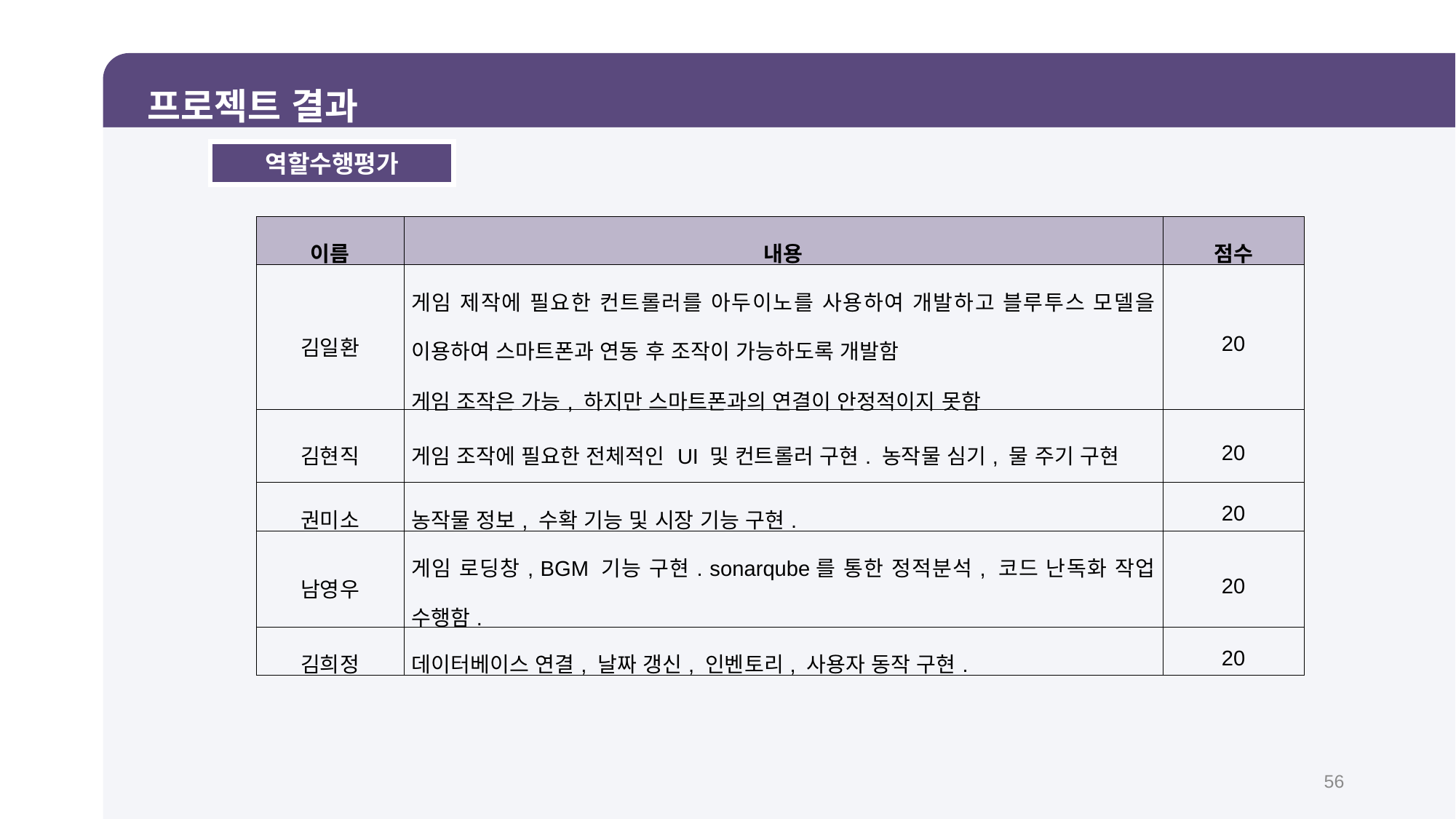

프로젝트 결과
역할수행평가
| 이름 | 내용 | 점수 |
| --- | --- | --- |
| 김일환 | 게임 제작에 필요한 컨트롤러를 아두이노를 사용하여 개발하고 블루투스 모델을 이용하여 스마트폰과 연동 후 조작이 가능하도록 개발함 게임 조작은 가능, 하지만 스마트폰과의 연결이 안정적이지 못함 | 20 |
| 김현직 | 게임 조작에 필요한 전체적인 UI 및 컨트롤러 구현. 농작물 심기, 물 주기 구현 | 20 |
| 권미소 | 농작물 정보, 수확 기능 및 시장 기능 구현. | 20 |
| 남영우 | 게임 로딩창, BGM 기능 구현. sonarqube를 통한 정적분석, 코드 난독화 작업 수행함. | 20 |
| 김희정 | 데이터베이스 연결, 날짜 갱신, 인벤토리, 사용자 동작 구현. | 20 |
56